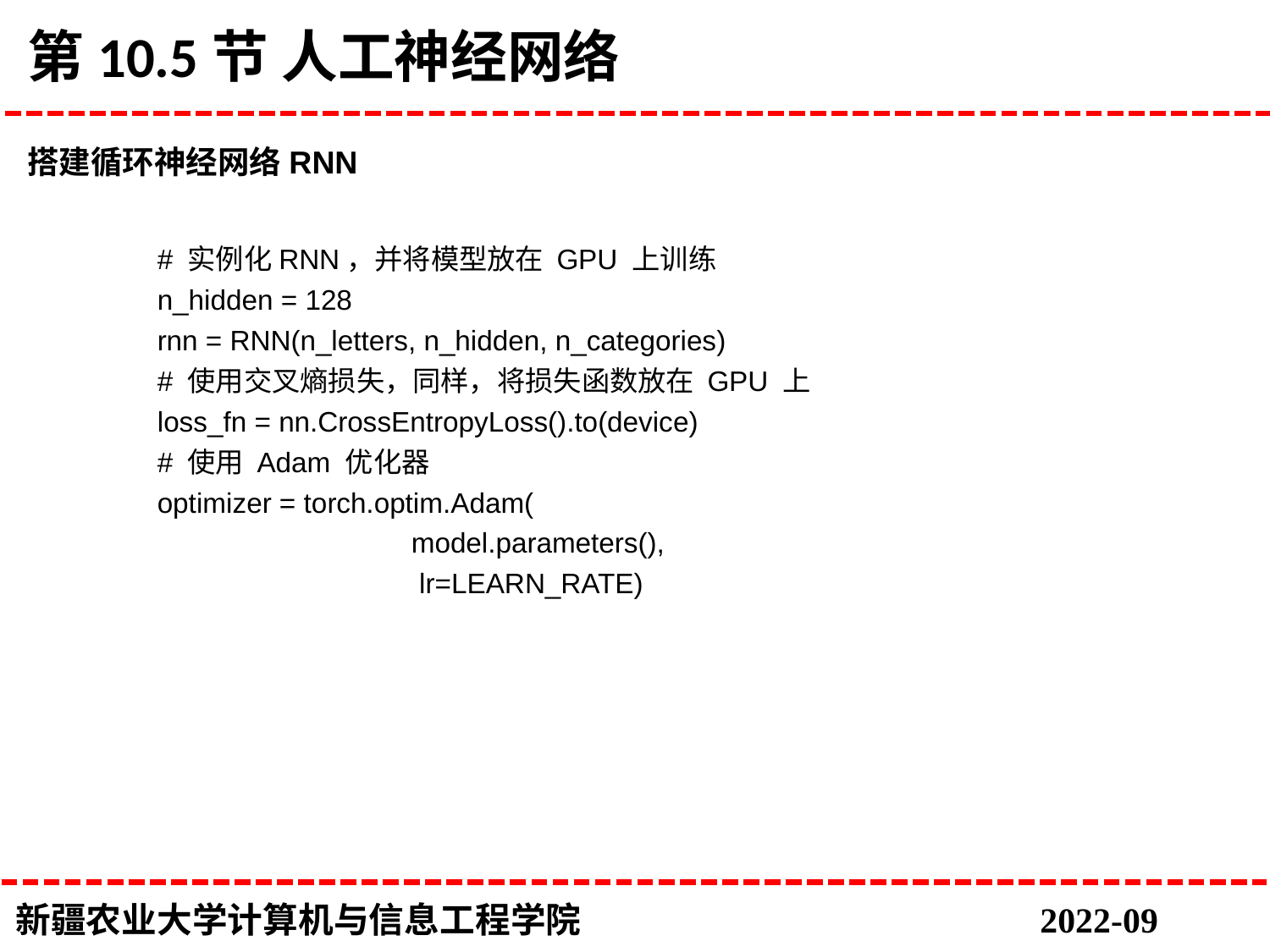

# 第10.5节 人工神经网络
搭建循环神经网络RNN
# 实例化RNN，并将模型放在 GPU 上训练
n_hidden = 128
rnn = RNN(n_letters, n_hidden, n_categories)
# 使用交叉熵损失，同样，将损失函数放在 GPU 上
loss_fn = nn.CrossEntropyLoss().to(device)
# 使用 Adam 优化器
optimizer = torch.optim.Adam(
		model.parameters(),
		 lr=LEARN_RATE)